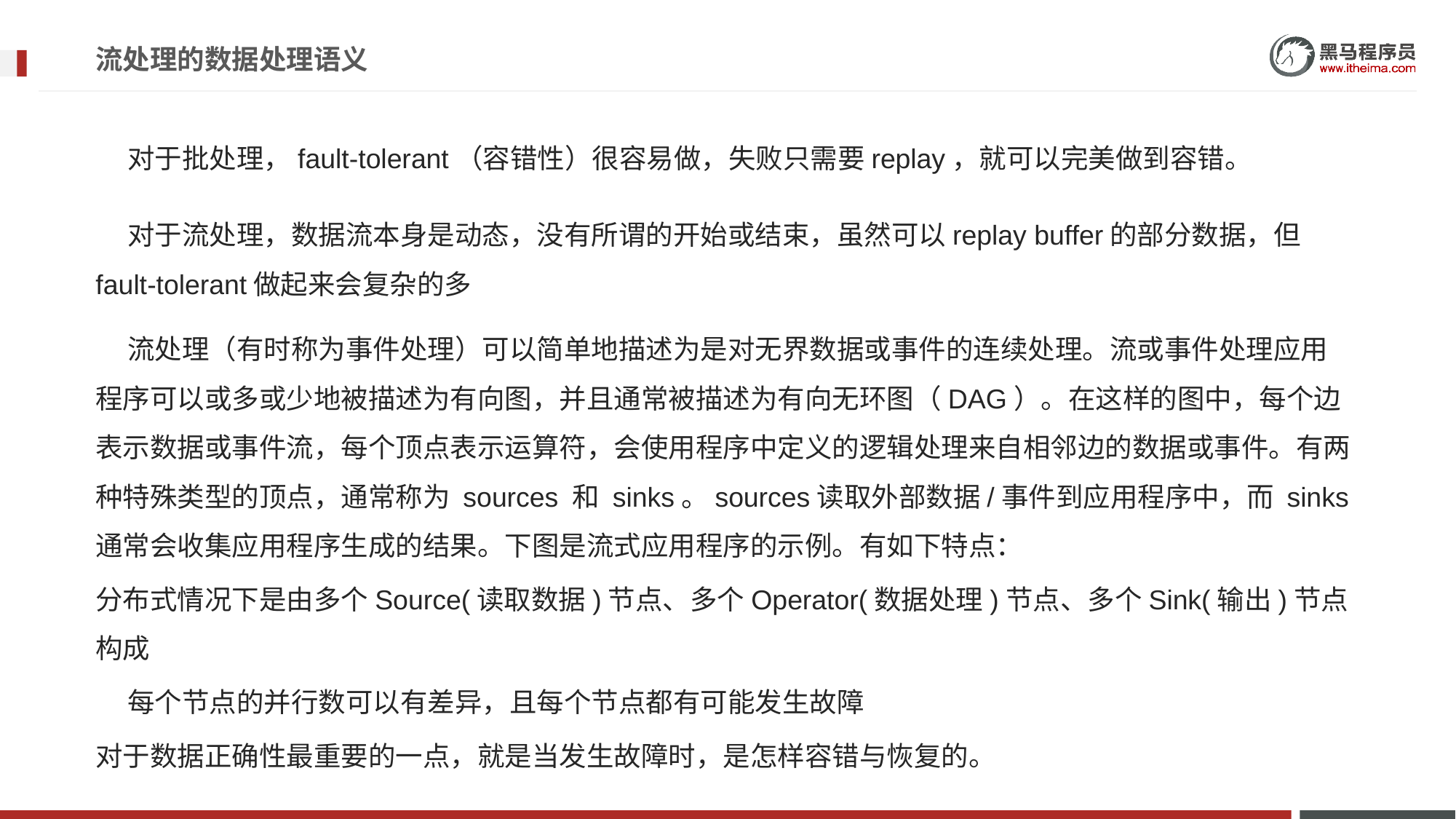

# 流处理的数据处理语义
对于批处理，fault-tolerant（容错性）很容易做，失败只需要replay，就可以完美做到容错。
对于流处理，数据流本身是动态，没有所谓的开始或结束，虽然可以replay buffer的部分数据，但fault-tolerant做起来会复杂的多
流处理（有时称为事件处理）可以简单地描述为是对无界数据或事件的连续处理。流或事件处理应用程序可以或多或少地被描述为有向图，并且通常被描述为有向无环图（DAG）。在这样的图中，每个边表示数据或事件流，每个顶点表示运算符，会使用程序中定义的逻辑处理来自相邻边的数据或事件。有两种特殊类型的顶点，通常称为 sources 和 sinks。sources读取外部数据/事件到应用程序中，而 sinks 通常会收集应用程序生成的结果。下图是流式应用程序的示例。有如下特点：
分布式情况下是由多个Source(读取数据)节点、多个Operator(数据处理)节点、多个Sink(输出)节点构成
每个节点的并行数可以有差异，且每个节点都有可能发生故障
对于数据正确性最重要的一点，就是当发生故障时，是怎样容错与恢复的。